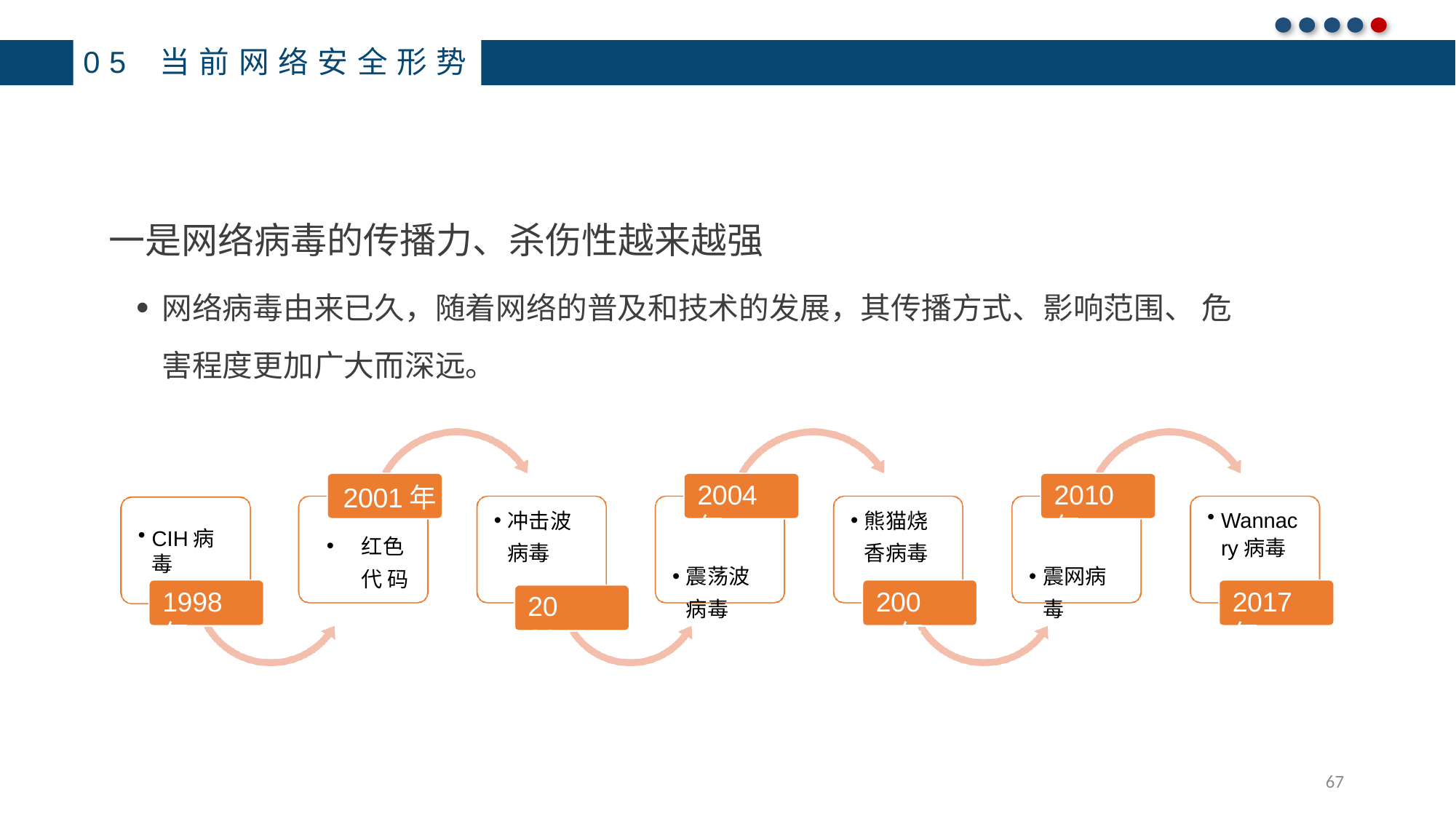

05 当前网络安全形势

一是网络病毒的传播力、杀伤性越来越强
网络病毒由来已久，随着网络的普及和技术的发展，其传播方式、影响范围、 危害程度更加广大而深远。

2004年
震荡波 病毒
2010年
震网病 毒
2001年
红色代 码
冲击波 病毒
2003年
熊猫烧 香病毒
2006年
Wannac
ry病毒
2017年
CIH病毒
1998年
67